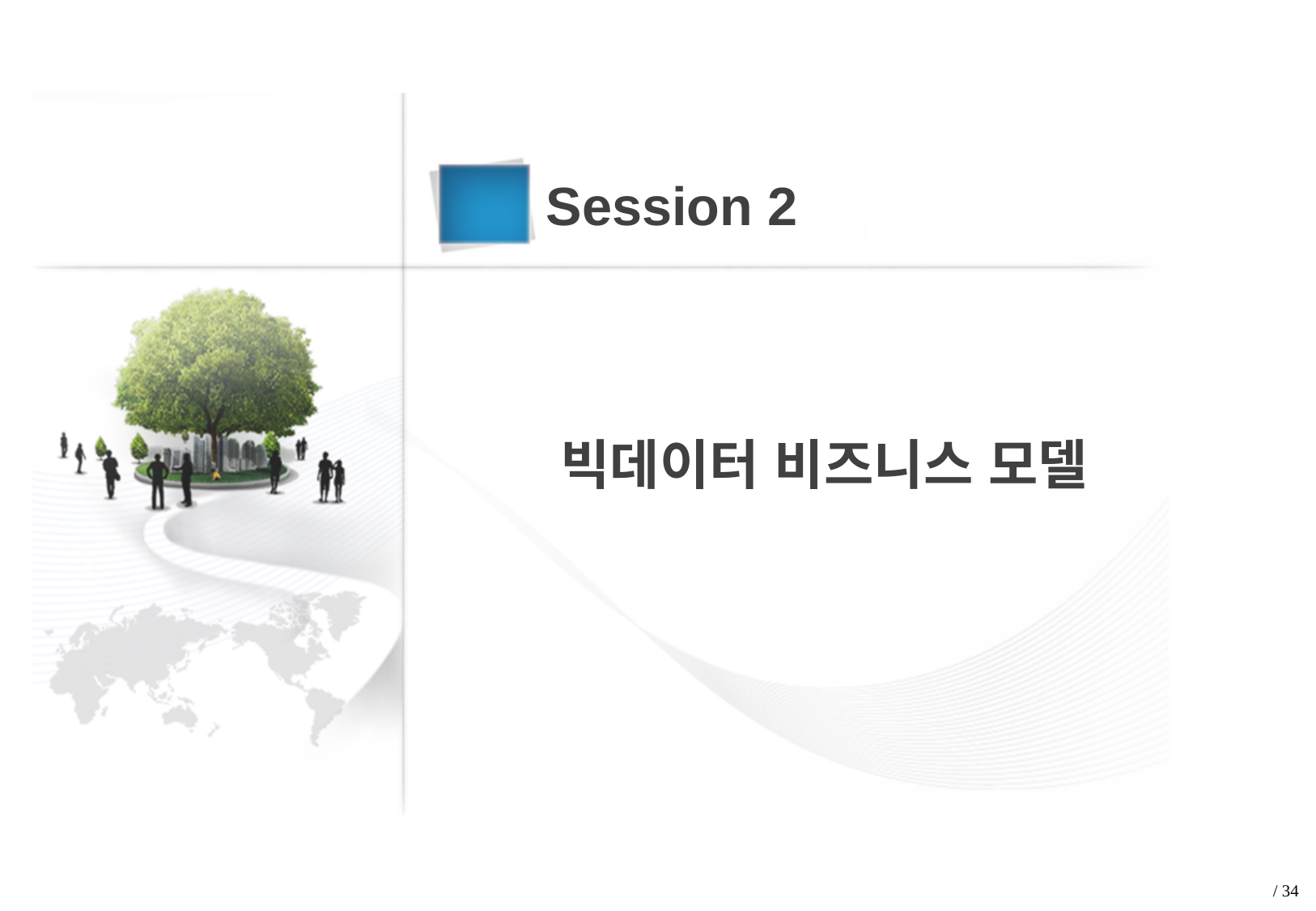

Session 2
빅데이터 비즈니스 모델
/ 34